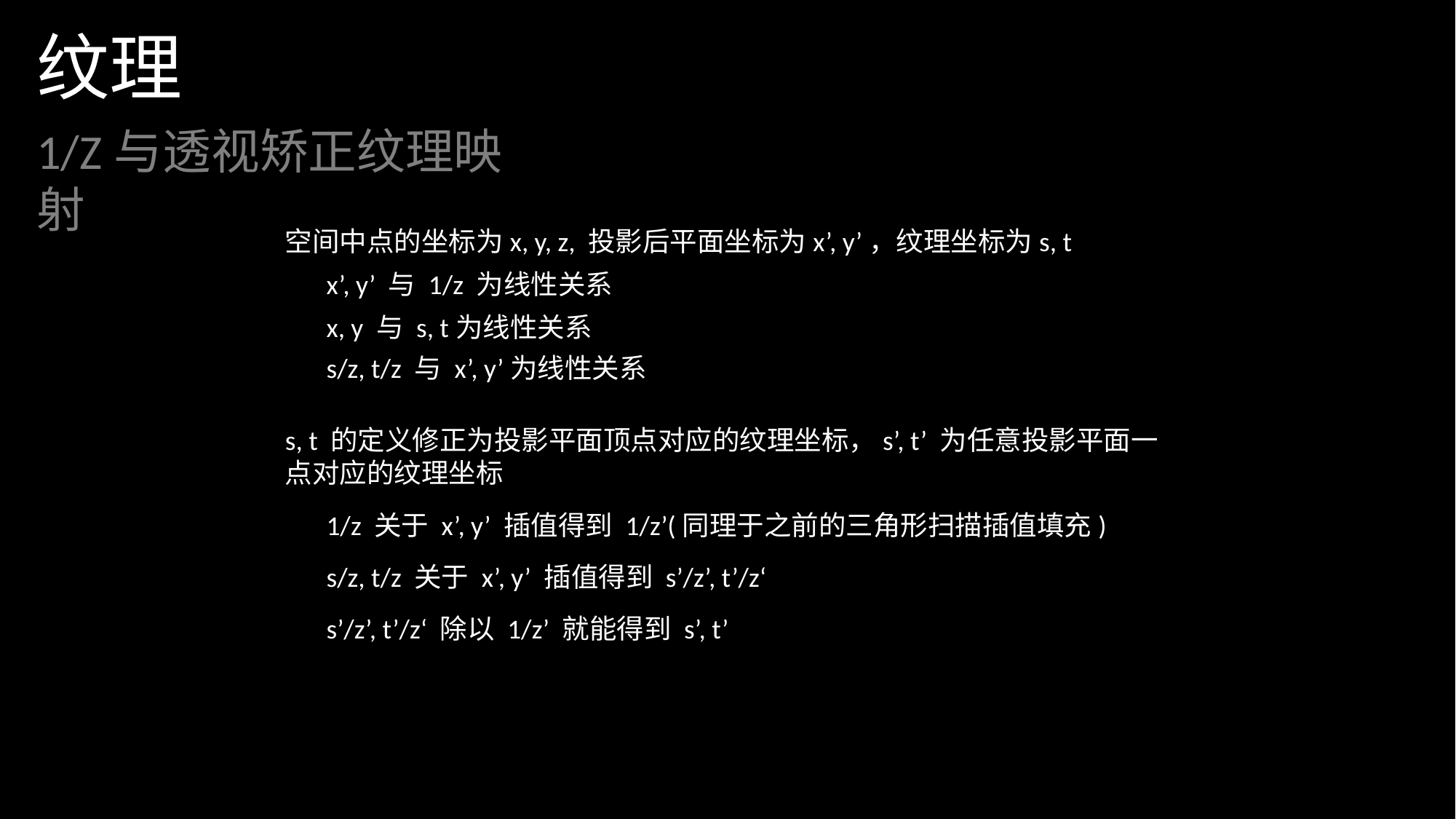

纹理
1/Z与透视矫正纹理映射
空间中点的坐标为x, y, z, 投影后平面坐标为x’, y’，纹理坐标为s, t
x’, y’ 与 1/z 为线性关系
x, y 与 s, t为线性关系
s/z, t/z 与 x’, y’为线性关系
s, t 的定义修正为投影平面顶点对应的纹理坐标，s’, t’ 为任意投影平面一点对应的纹理坐标
1/z 关于 x’, y’ 插值得到 1/z’(同理于之前的三角形扫描插值填充)
s/z, t/z 关于 x’, y’ 插值得到 s’/z’, t’/z‘
s’/z’, t’/z‘ 除以 1/z’ 就能得到 s’, t’